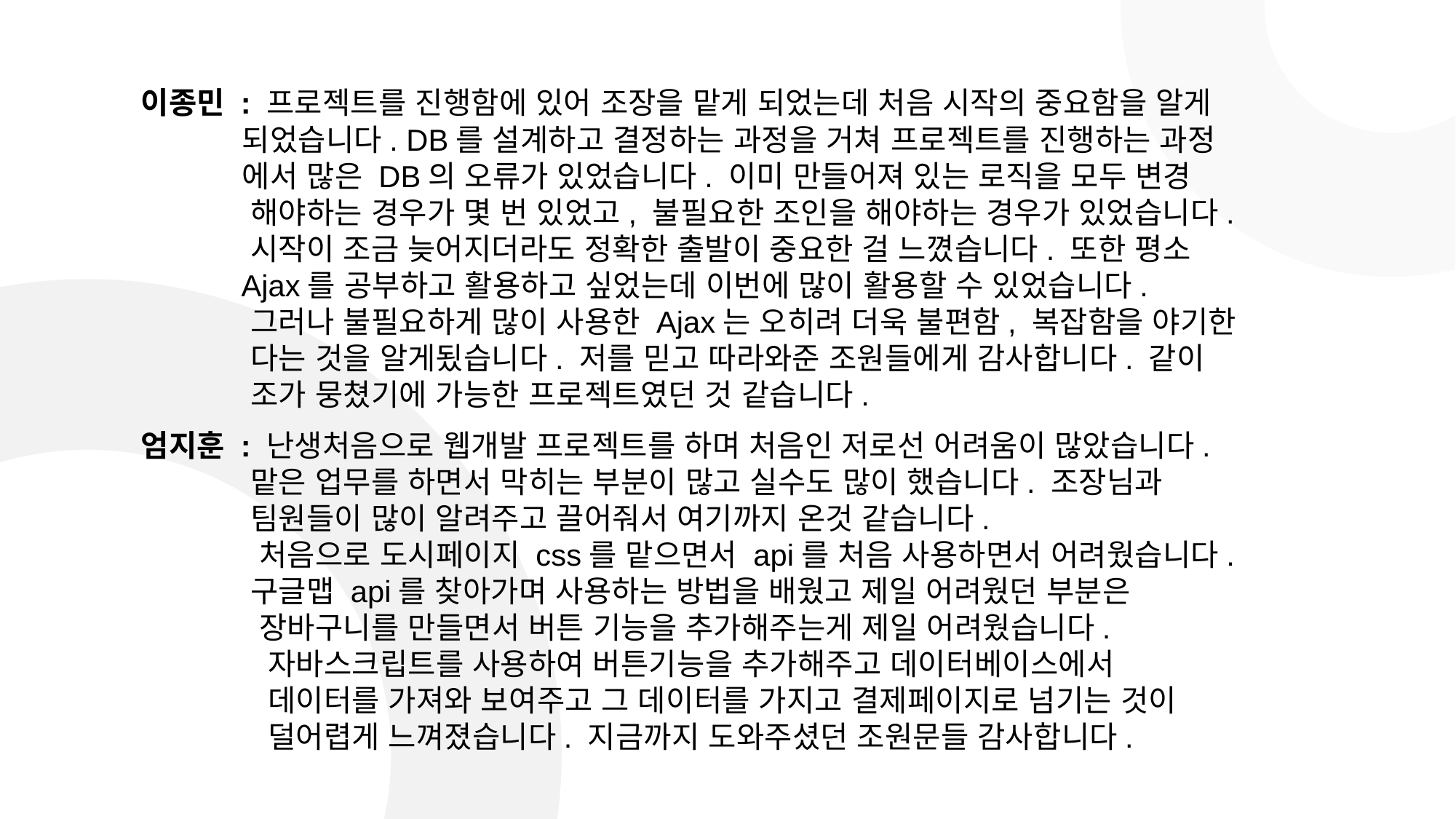

이종민 : 프로젝트를 진행함에 있어 조장을 맡게 되었는데 처음 시작의 중요함을 알게
           되었습니다. DB를 설계하고 결정하는 과정을 거쳐 프로젝트를 진행하는 과정
           에서 많은 DB의 오류가 있었습니다. 이미 만들어져 있는 로직을 모두 변경
            해야하는 경우가 몇 번 있었고, 불필요한 조인을 해야하는 경우가 있었습니다.
            시작이 조금 늦어지더라도 정확한 출발이 중요한 걸 느꼈습니다. 또한 평소
            Ajax를 공부하고 활용하고 싶었는데 이번에 많이 활용할 수 있었습니다.
            그러나 불필요하게 많이 사용한 Ajax는 오히려 더욱 불편함, 복잡함을 야기한
            다는 것을 알게됬습니다. 저를 믿고 따라와준 조원들에게 감사합니다. 같이
            조가 뭉쳤기에 가능한 프로젝트였던 것 같습니다.

엄지훈 : 난생처음으로 웹개발 프로젝트를 하며 처음인 저로선 어려움이 많았습니다.
            맡은 업무를 하면서 막히는 부분이 많고 실수도 많이 했습니다. 조장님과
            팀원들이 많이 알려주고 끌어줘서 여기까지 온것 같습니다.
             처음으로 도시페이지 css를 맡으면서 api를 처음 사용하면서 어려웠습니다.
            구글맵 api를 찾아가며 사용하는 방법을 배웠고 제일 어려웠던 부분은
             장바구니를 만들면서 버튼 기능을 추가해주는게 제일 어려웠습니다.
              자바스크립트를 사용하여 버튼기능을 추가해주고 데이터베이스에서
              데이터를 가져와 보여주고 그 데이터를 가지고 결제페이지로 넘기는 것이
              덜어렵게 느껴졌습니다. 지금까지 도와주셨던 조원문들 감사합니다.